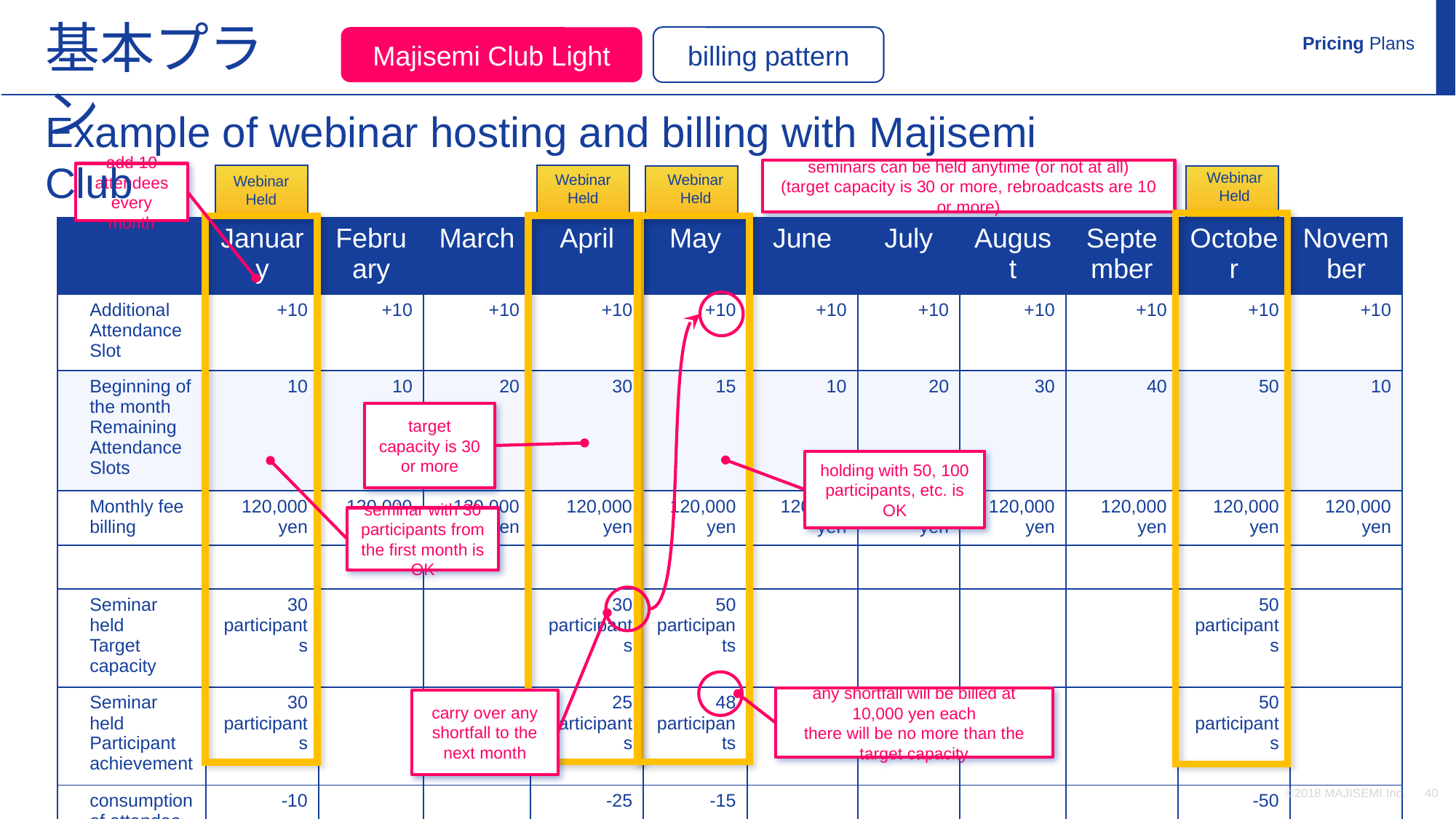

基本プラン
Pricing Plans
Majisemi Club Light
billing pattern
Example of webinar hosting and billing with Majisemi Club
seminars can be held anytime (or not at all)
(target capacity is 30 or more, rebroadcasts are 10 or more)
Webinar
Held
add 10 attendees every month
Webinar
Held
Webinar
Held

Webinar
Held

|  | January | February | March | April | May | June | July | August | September | October | November |
| --- | --- | --- | --- | --- | --- | --- | --- | --- | --- | --- | --- |
| Additional Attendance Slot | +10 | +10 | +10 | +10 | +10 | +10 | +10 | +10 | +10 | +10 | +10 |
| Beginning of the month Remaining Attendance Slots | 10 | 10 | 20 | 30 | 15 | 10 | 20 | 30 | 40 | 50 | 10 |
| Monthly fee billing | 120,000 yen | 120,000 yen | 120,000 yen | 120,000 yen | 120,000 yen | 120,000 yen | 120,000 yen | 120,000 yen | 120,000 yen | 120,000 yen | 120,000 yen |
|  |  |  |  |  |  |  |  |  |  |  |  |
| Seminar held Target capacity | 30 participants |  |  | 30 participants | 50 participants |  |  |  |  | 50 participants |  |
| Seminar held Participant achievement | 30 participants |  |  | 25 participants | 48 participants |  |  |  |  | 50 participants |  |
| consumption of attendee slots | -10 |  |  | -25 | -15 |  |  |  |  | -50 |  |
| end of the month Remaining Attendance Slots | 0 | 10 | 20 | 5 | 0 | 10 | 20 | 30 | 40 | 0 | 10 |
|  |  |  |  |  |  |  |  |  |  |  |  |
| Additional participant slots | 20 |  |  |  | 33 |  |  |  |  |  |  |
| Additional participant slots billing | 200,000 yen |  |  |  | 330,000 yen |  |  |  |  |  |  |

target capacity is 30 or more
holding with 50, 100 participants, etc. is OK
seminar with 30 participants from the first month is OK

carry over any shortfall to the next month

any shortfall will be billed at 10,000 yen each
there will be no more than the target capacity
©2018 MAJISEMI Inc.
40